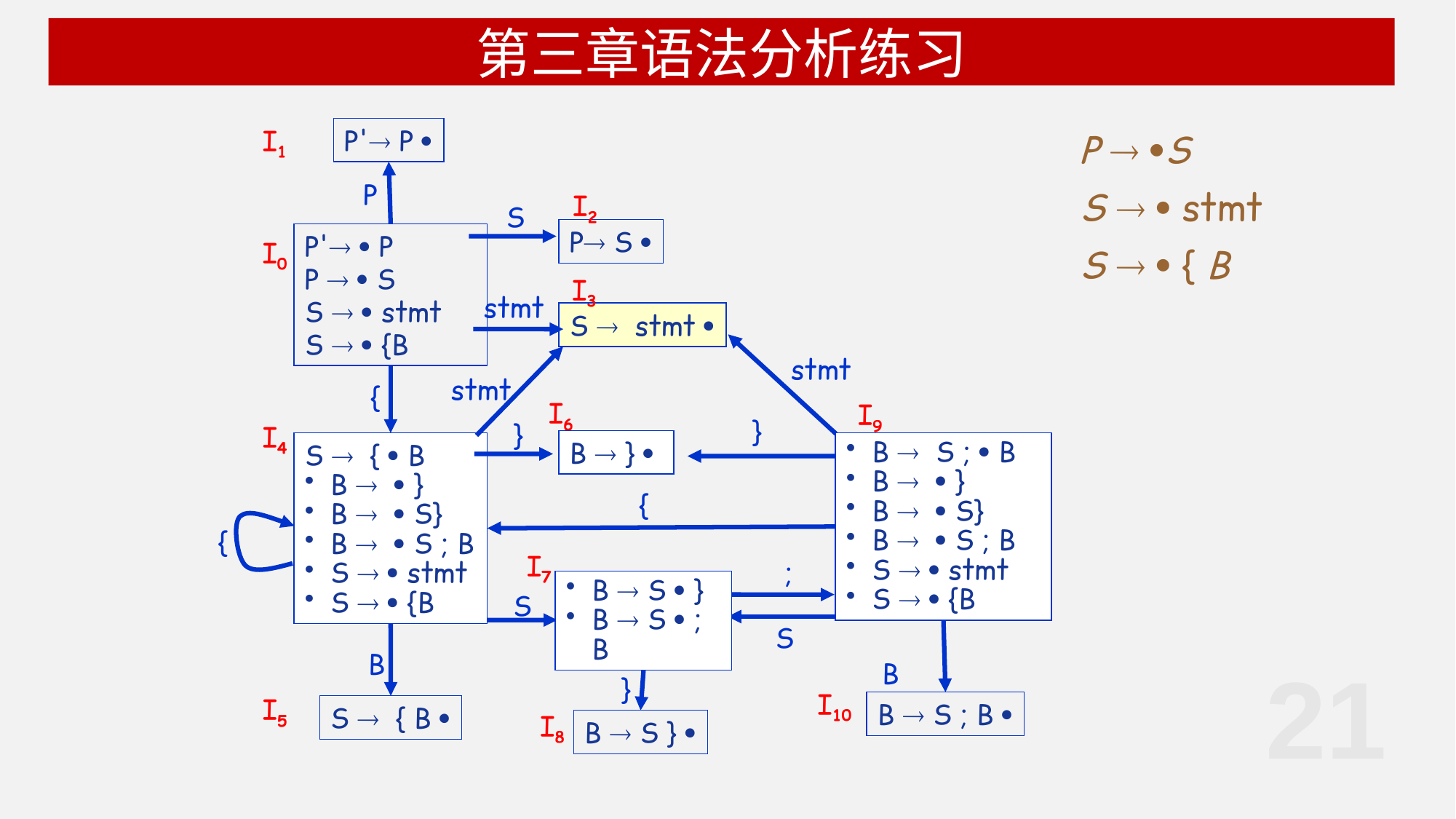

# 第三章语法分析练习
I1
P'→ P •
P → •S
S → • stmt
S → • { B
P
I2
S
P→ S •
P'→ • P
P → • S
S → • stmt
S → • {B
I0

I3
stmt
S →  stmt •

stmt
stmt
{
I6
I9
}
}
I4
B → } •
B →  S ; • B
B →  • }
B →  • S}
B →  • S ; B
S → • stmt
S → • {B
S →  { • B
B →  • }
B →  • S}
B →  • S ; B
S → • stmt
S → • {B

{

{
I7
;
B → S • }
B → S • ; B
S

S

B
B
21
}
I10
I5
B → S ; B •
S →  { B •
I8
B → S } •